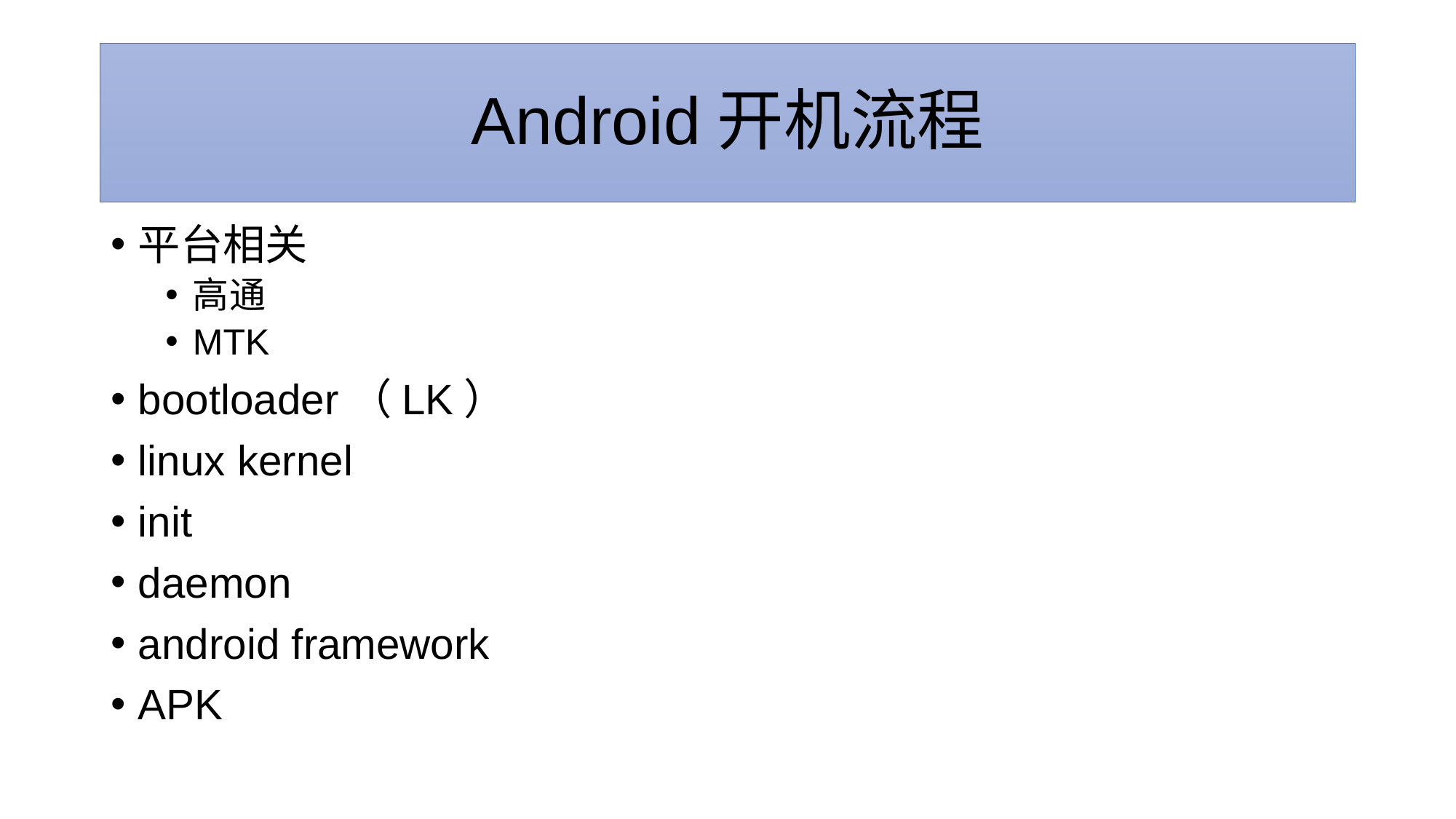

# Android开机流程
平台相关
高通
MTK
bootloader（LK）
linux kernel
init
daemon
android framework
APK